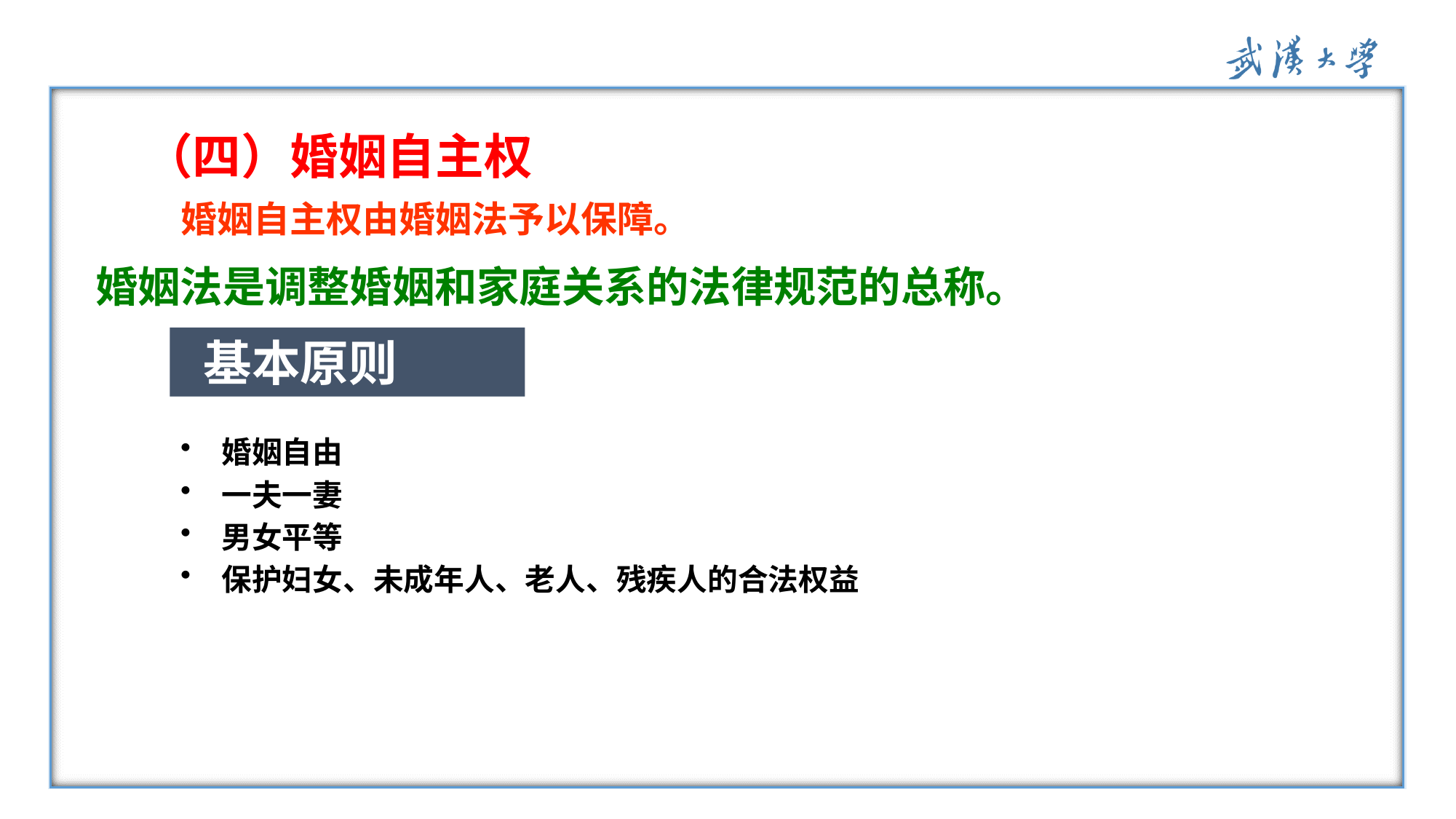

（四）婚姻自主权
婚姻自主权由婚姻法予以保障。
婚姻法是调整婚姻和家庭关系的法律规范的总称。
 基本原则
婚姻自由
一夫一妻
男女平等
保护妇女、未成年人、老人、残疾人的合法权益